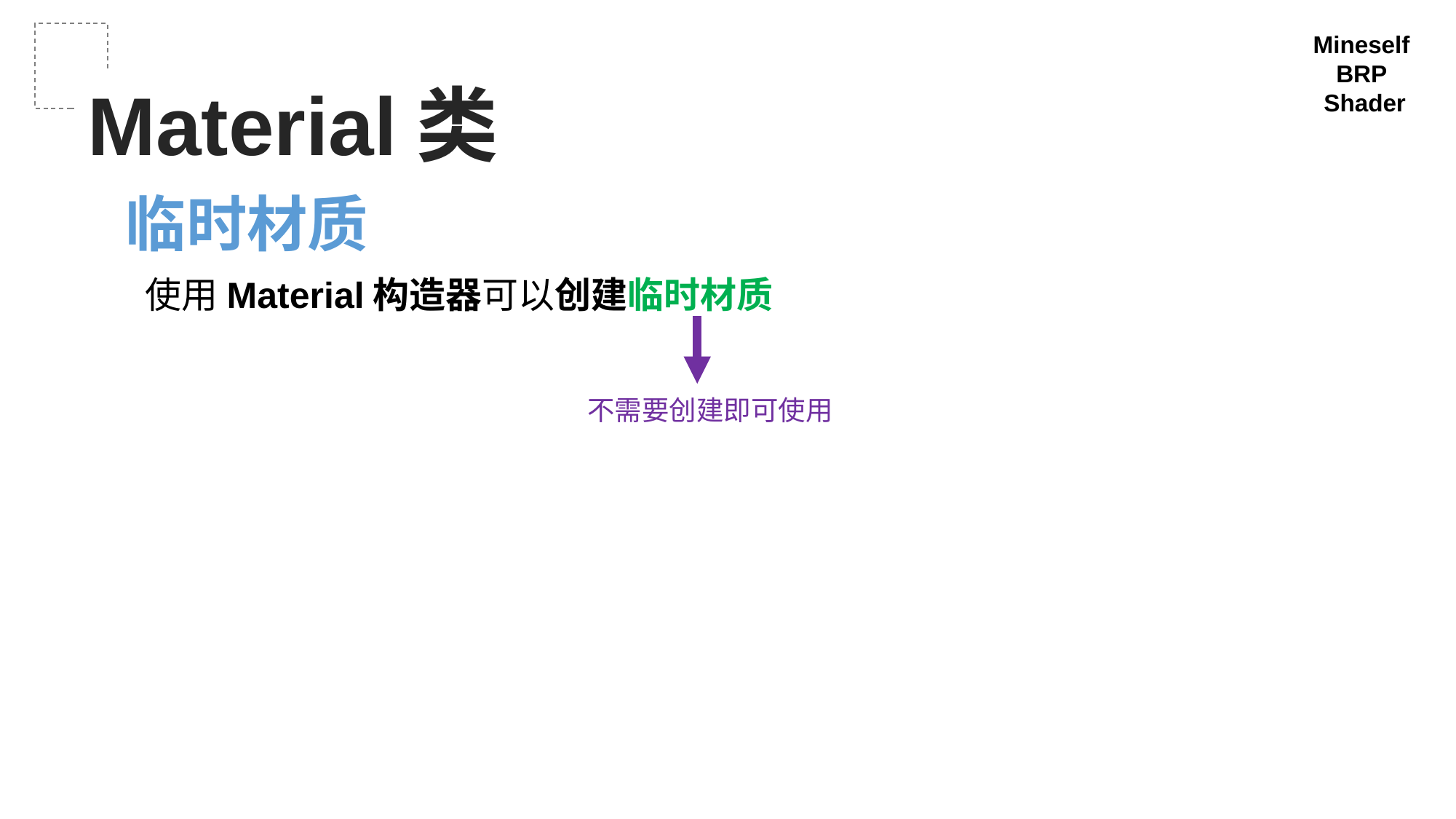

Mineself
BRP
Shader

Material类
临时材质
使用Material构造器可以创建临时材质
不需要创建即可使用